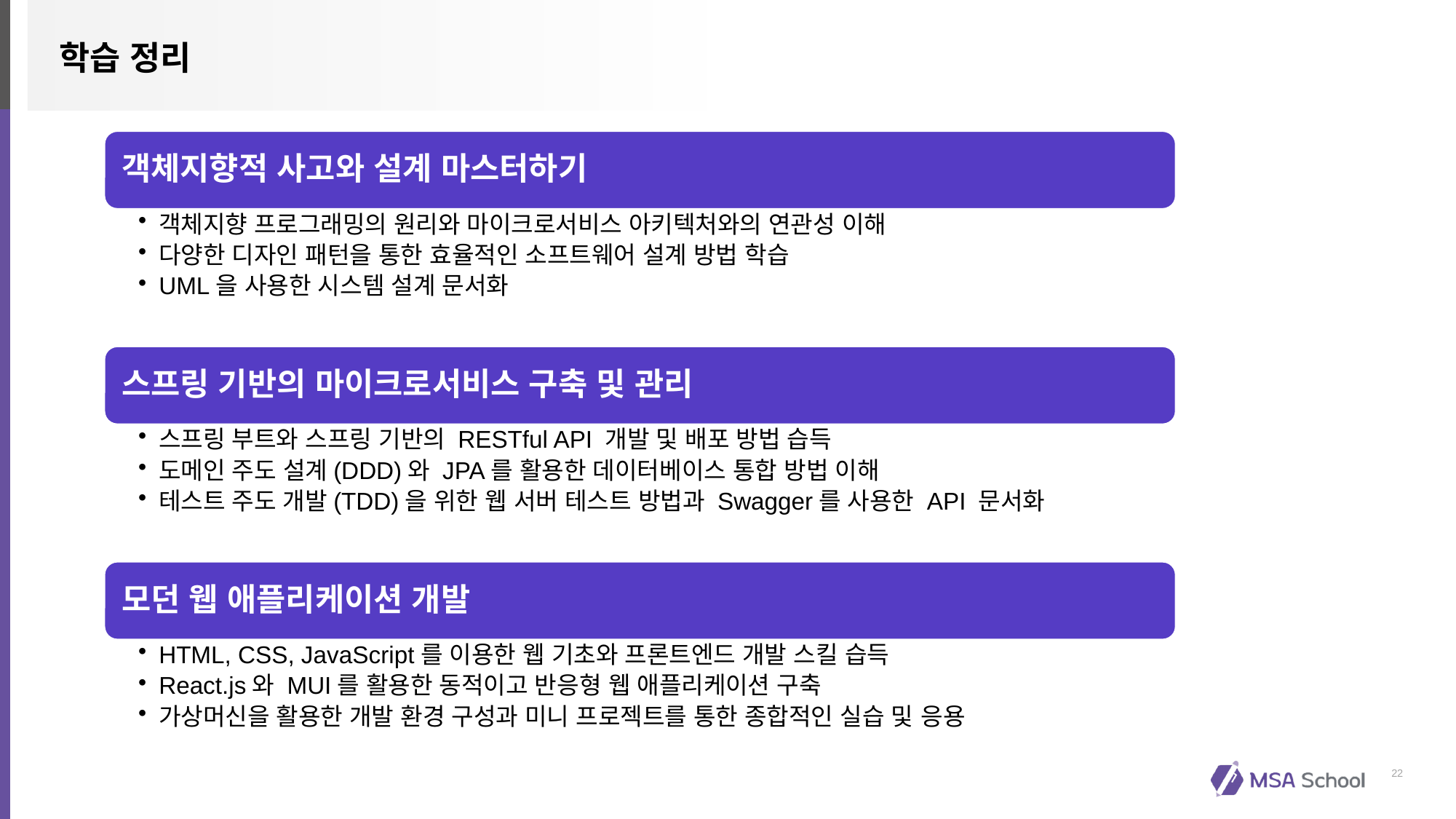

객체지향적 사고와 설계 마스터하기
객체지향 프로그래밍의 원리와 마이크로서비스 아키텍처와의 연관성 이해
다양한 디자인 패턴을 통한 효율적인 소프트웨어 설계 방법 학습
UML을 사용한 시스템 설계 문서화
스프링 기반의 마이크로서비스 구축 및 관리
스프링 부트와 스프링 기반의 RESTful API 개발 및 배포 방법 습득
도메인 주도 설계(DDD)와 JPA를 활용한 데이터베이스 통합 방법 이해
테스트 주도 개발(TDD)을 위한 웹 서버 테스트 방법과 Swagger를 사용한 API 문서화
모던 웹 애플리케이션 개발
HTML, CSS, JavaScript를 이용한 웹 기초와 프론트엔드 개발 스킬 습득
React.js와 MUI를 활용한 동적이고 반응형 웹 애플리케이션 구축
가상머신을 활용한 개발 환경 구성과 미니 프로젝트를 통한 종합적인 실습 및 응용